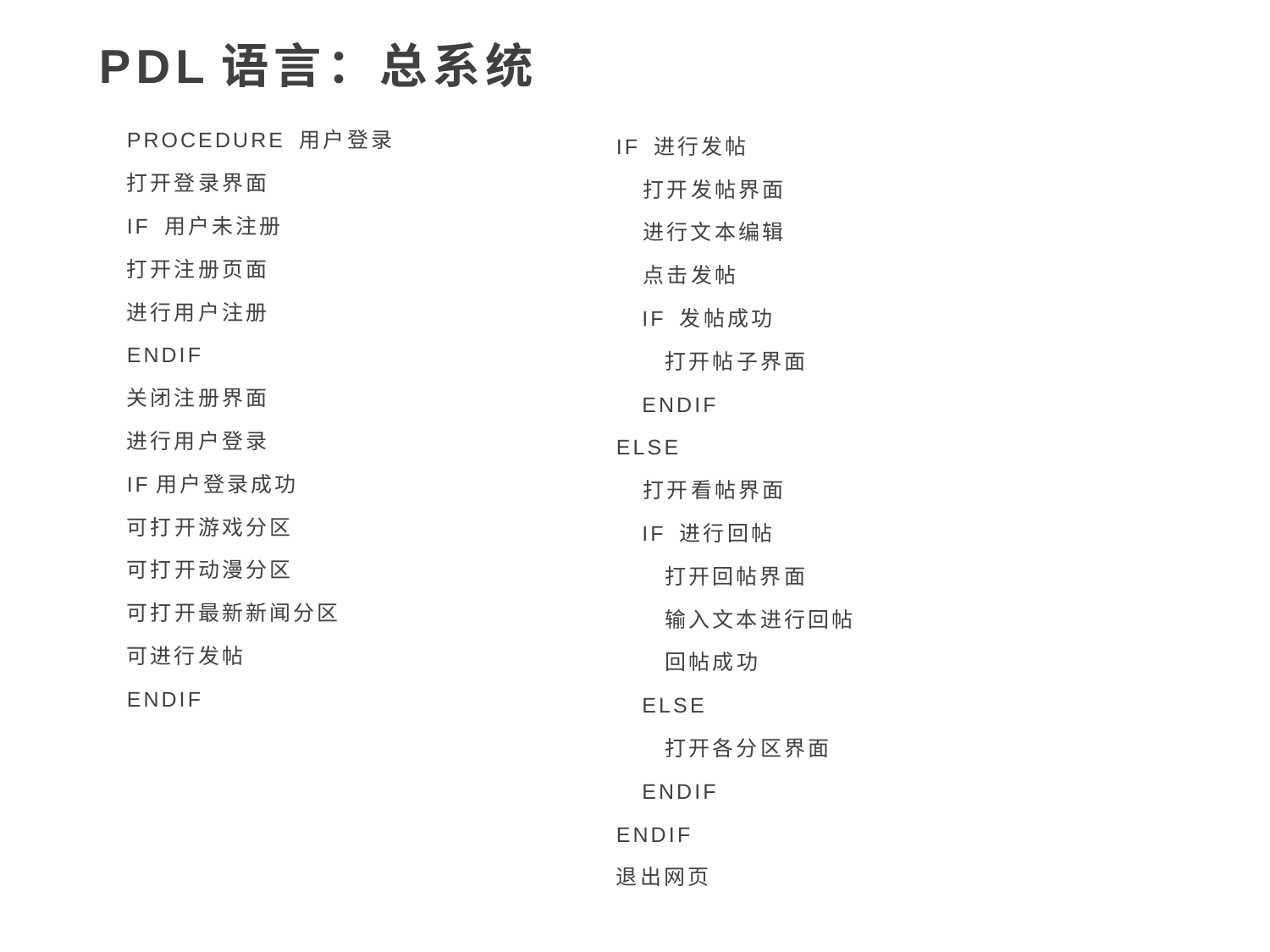

PDL语言：总系统
PROCEDURE 用户登录
打开登录界面
IF 用户未注册
打开注册页面
进行用户注册
ENDIF
关闭注册界面
进行用户登录
IF用户登录成功
可打开游戏分区
可打开动漫分区
可打开最新新闻分区
可进行发帖
ENDIF

IF 进行发帖
   打开发帖界面
   进行文本编辑
   点击发帖
   IF 发帖成功
      打开帖子界面
   ENDIF
ELSE
   打开看帖界面
   IF 进行回帖
      打开回帖界面
      输入文本进行回帖
      回帖成功
   ELSE
      打开各分区界面
   ENDIF
ENDIF
退出网页